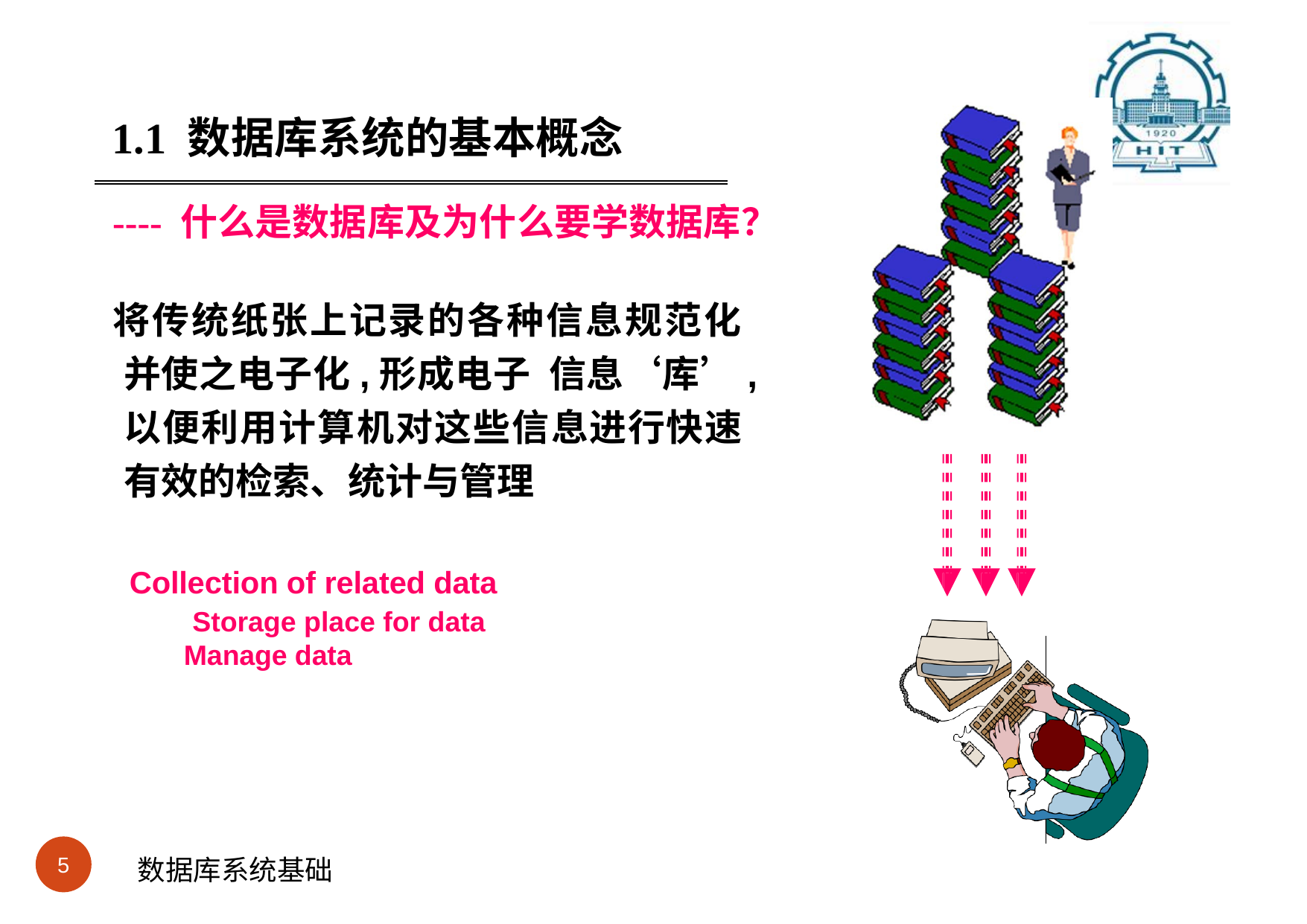

#

1.1 数据库系统的基本概念
---- 什么是数据库及为什么要学数据库？

将传统纸张上记录的各种信息规范化并使之电子化,形成电子  信息‘库’,以便利用计算机对这些信息进行快速有效的检索、统计与管理

Collection of related data  Storage place for data  Manage data